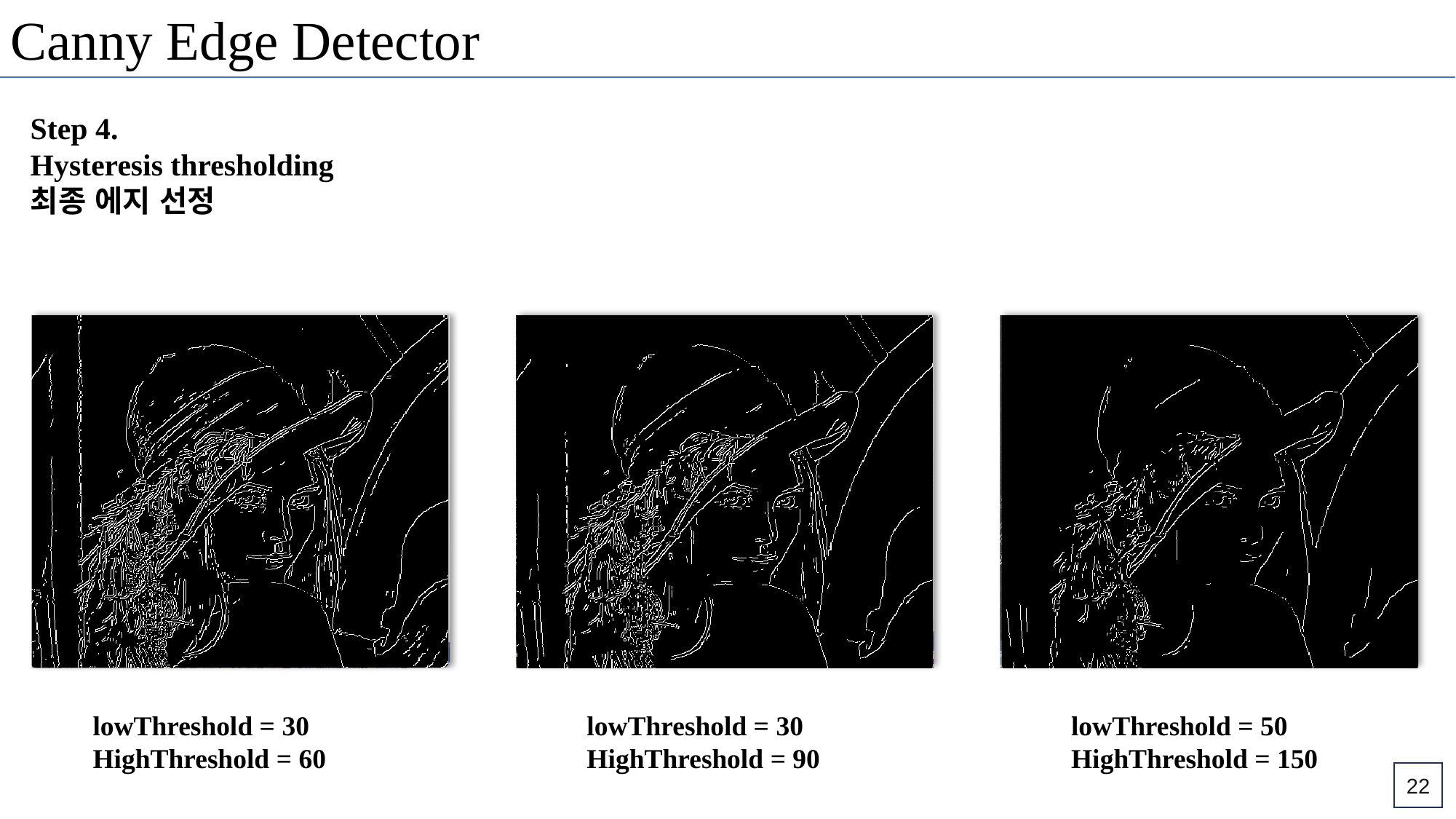

Canny Edge Detector
Step 4.
Hysteresis thresholding
최종 에지 선정

lowThreshold = 30
HighThreshold = 60
lowThreshold = 30
HighThreshold = 90
lowThreshold = 50
HighThreshold = 150
22